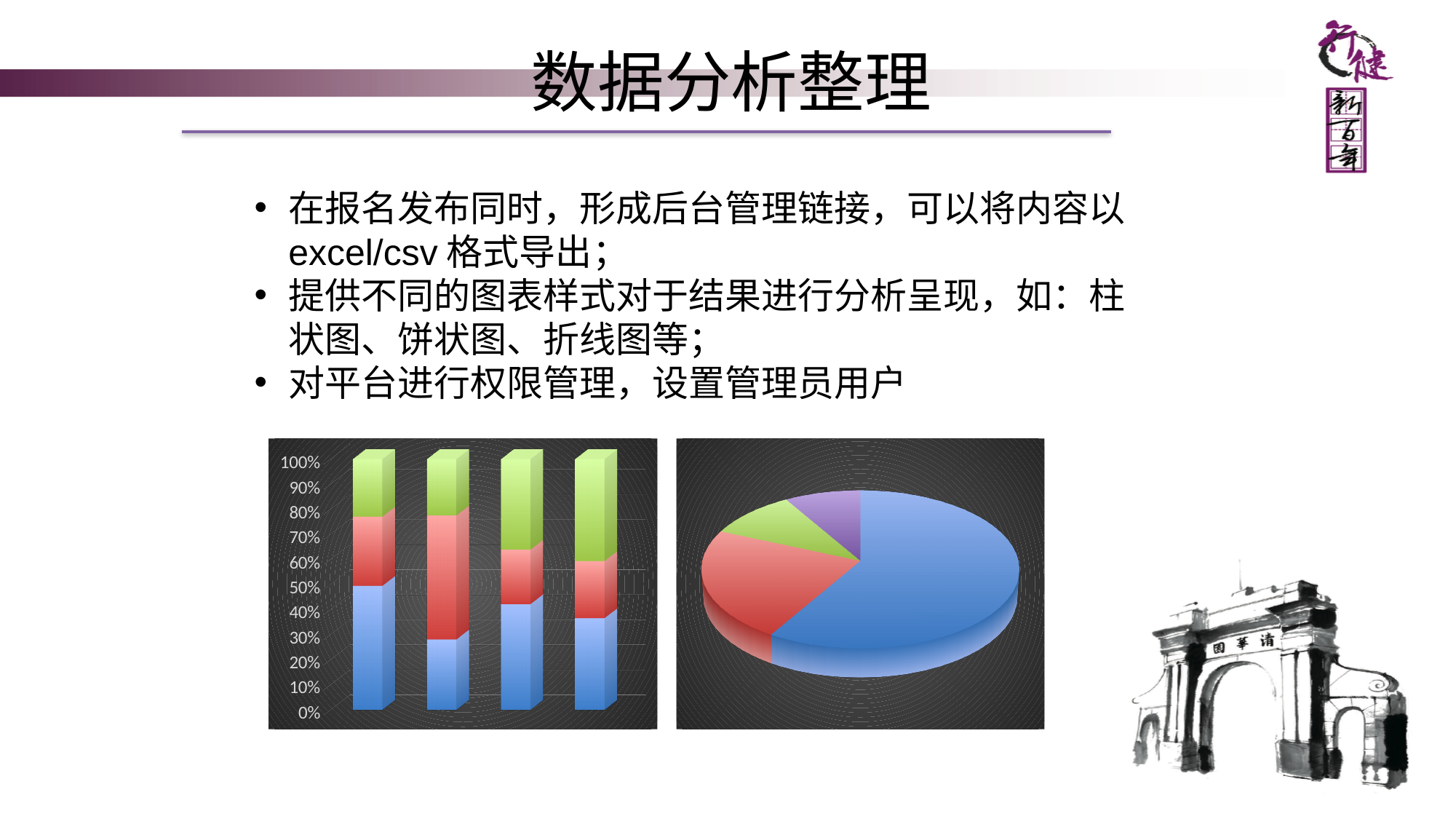

# 数据分析整理
在报名发布同时，形成后台管理链接，可以将内容以excel/csv格式导出；
提供不同的图表样式对于结果进行分析呈现，如：柱状图、饼状图、折线图等；
对平台进行权限管理，设置管理员用户

[unsupported chart]

[unsupported chart]